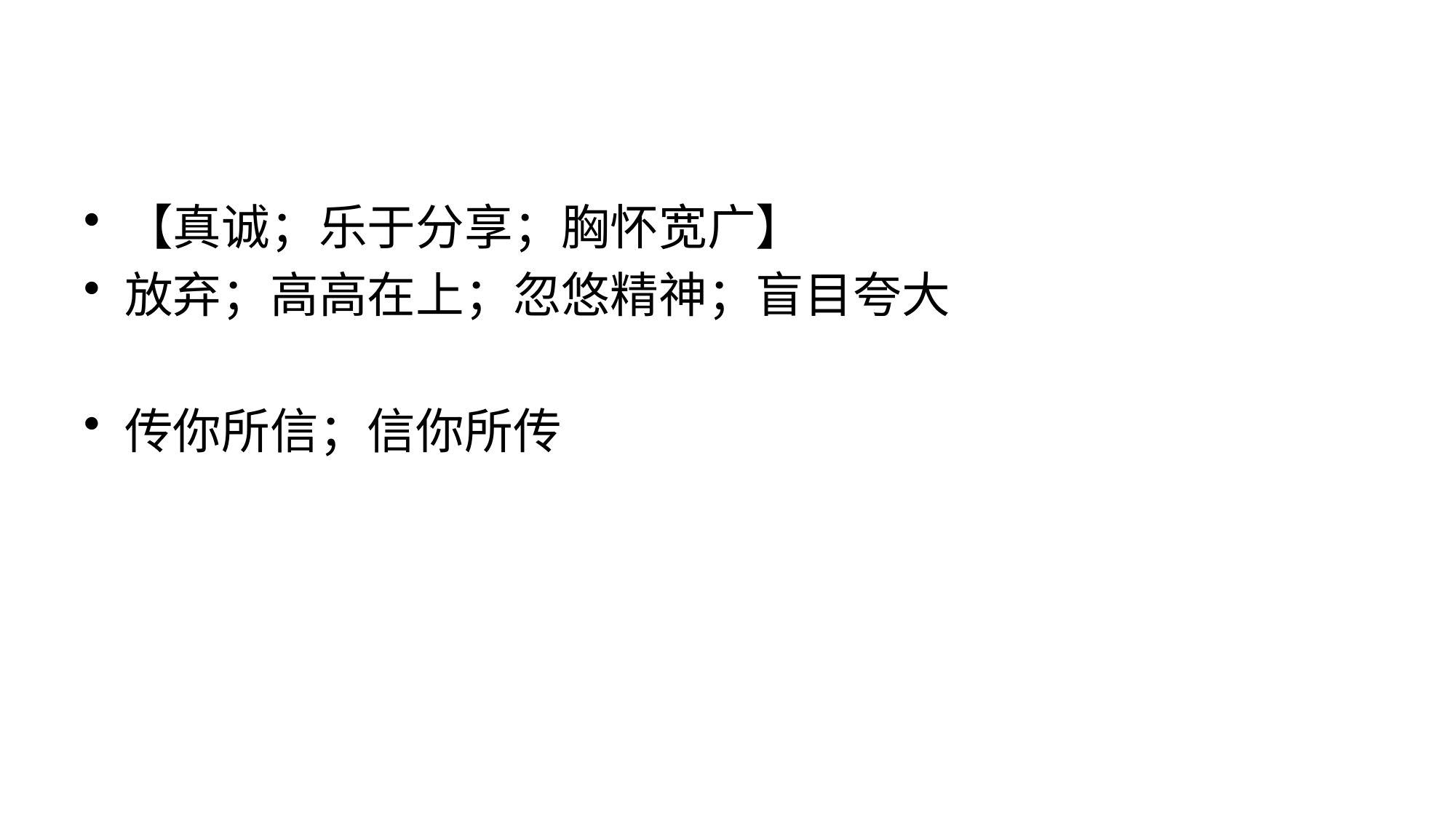

#
【真诚；乐于分享；胸怀宽广】
放弃；高高在上；忽悠精神；盲目夸大

传你所信；信你所传